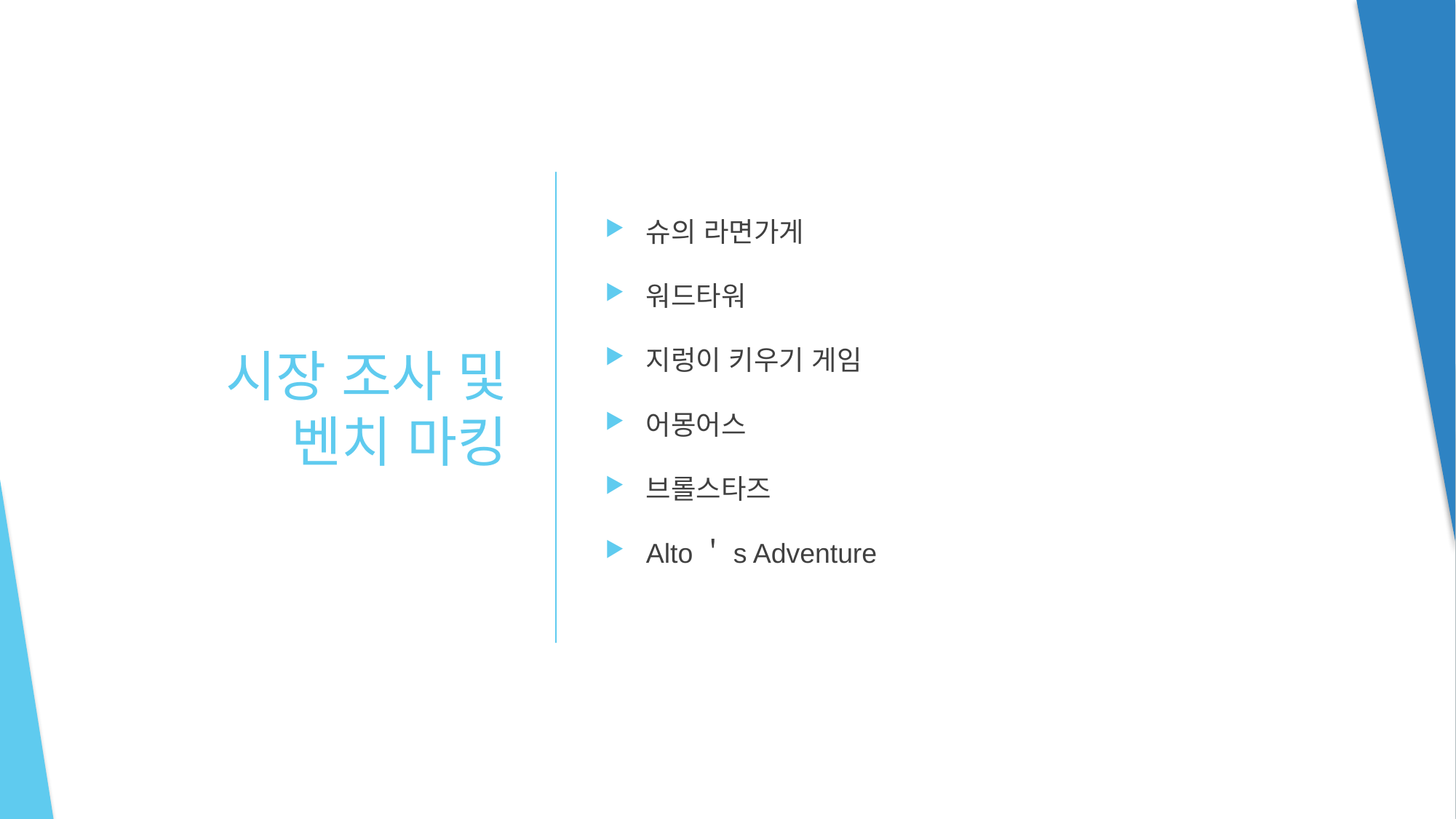

슈의 라면가게
워드타워
지렁이 키우기 게임
어몽어스
브롤스타즈
Alto＇s Adventure

# 시장 조사 및 벤치 마킹